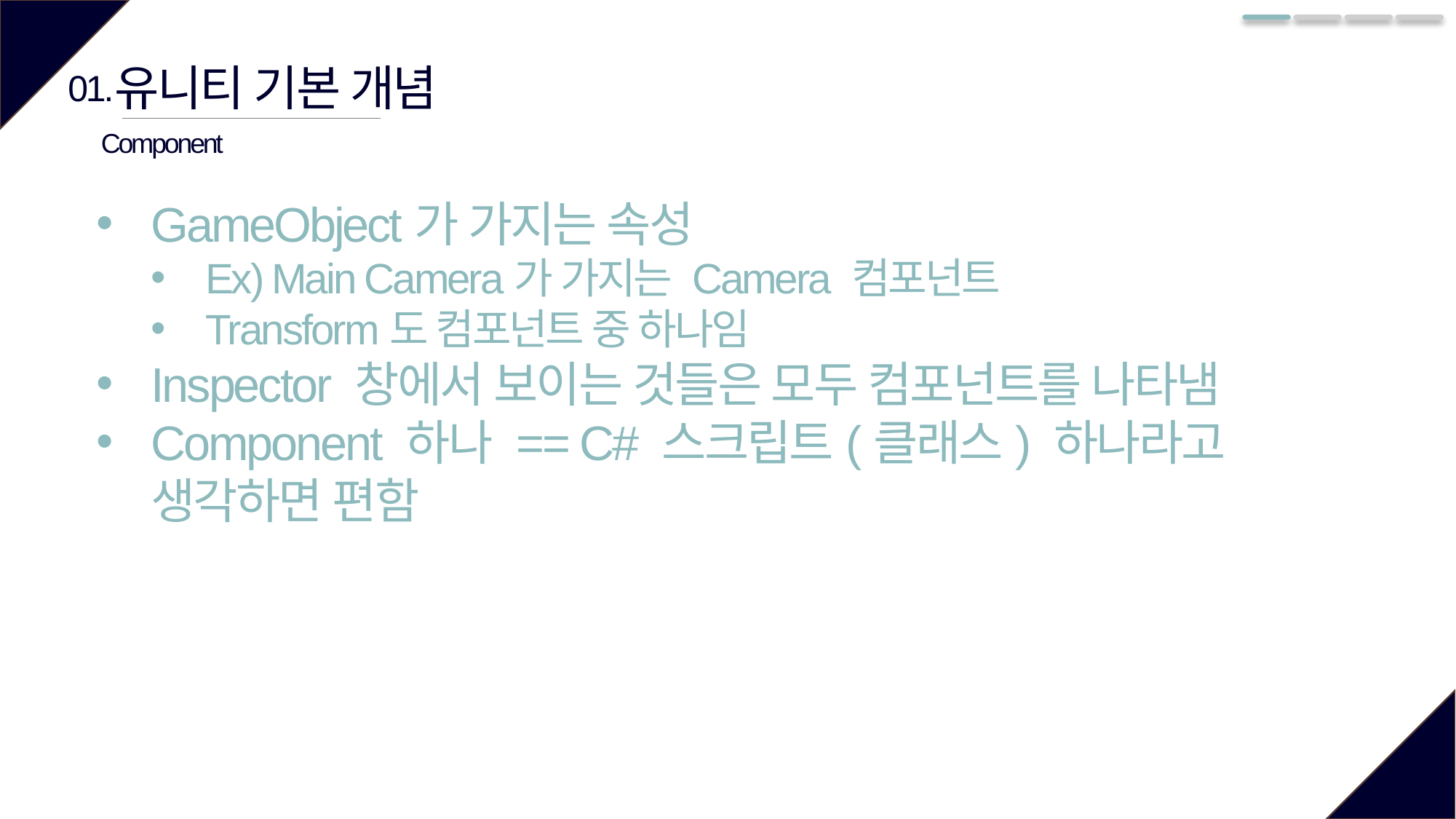

유니티 기본 개념
01.
Component
GameObject가 가지는 속성
Ex) Main Camera가 가지는 Camera 컴포넌트
Transform도 컴포넌트 중 하나임
Inspector 창에서 보이는 것들은 모두 컴포넌트를 나타냄
Component 하나 == C# 스크립트(클래스) 하나라고 생각하면 편함